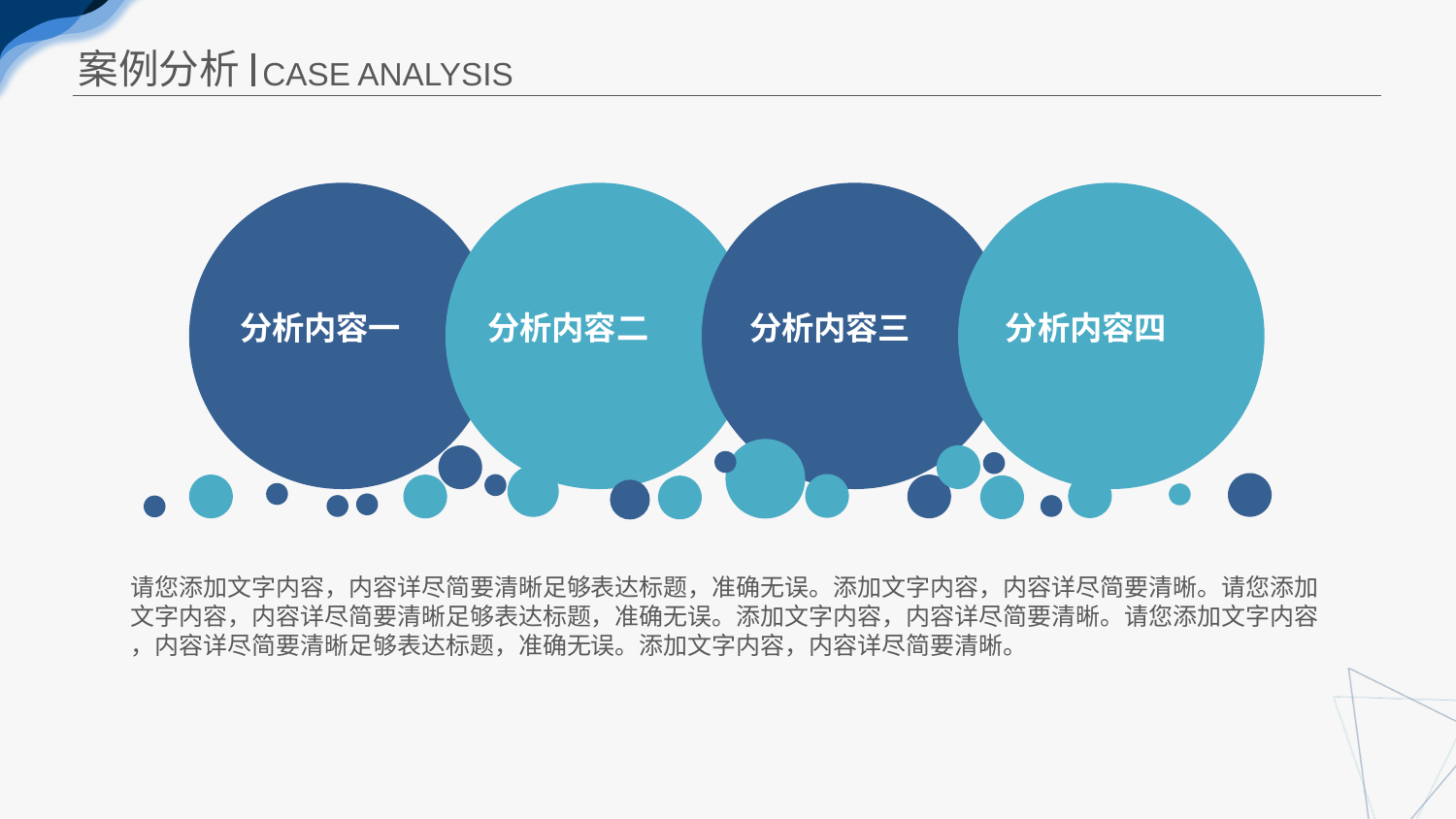

案例分析
CASE ANALYSIS

分析内容一
分析内容二
分析内容三
分析内容四

请您添加文字内容，内容详尽简要清晰足够表达标题，准确无误。添加文字内容，内容详尽简要清晰。请您添加
文字内容，内容详尽简要清晰足够表达标题，准确无误。添加文字内容，内容详尽简要清晰。请您添加文字内容
，内容详尽简要清晰足够表达标题，准确无误。添加文字内容，内容详尽简要清晰。